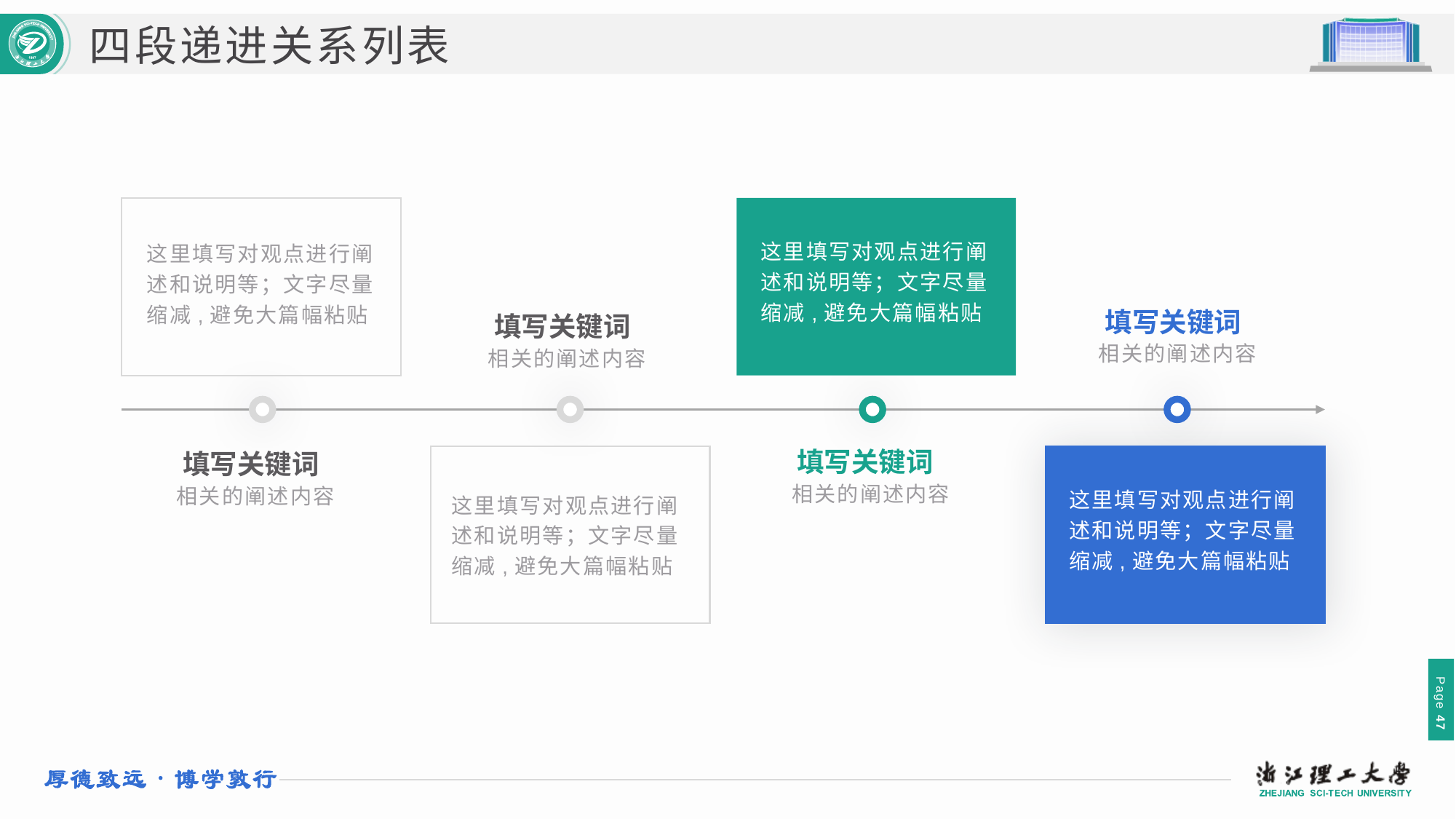

四段递进关系列表

这里填写对观点进行阐述和说明等；文字尽量缩减,避免大篇幅粘贴

这里填写对观点进行阐述和说明等；文字尽量缩减,避免大篇幅粘贴

填写关键词
填写关键词
相关的阐述内容
相关的阐述内容

填写关键词
填写关键词

这里填写对观点进行阐述和说明等；文字尽量缩减,避免大篇幅粘贴

这里填写对观点进行阐述和说明等；文字尽量缩减,避免大篇幅粘贴

相关的阐述内容
相关的阐述内容